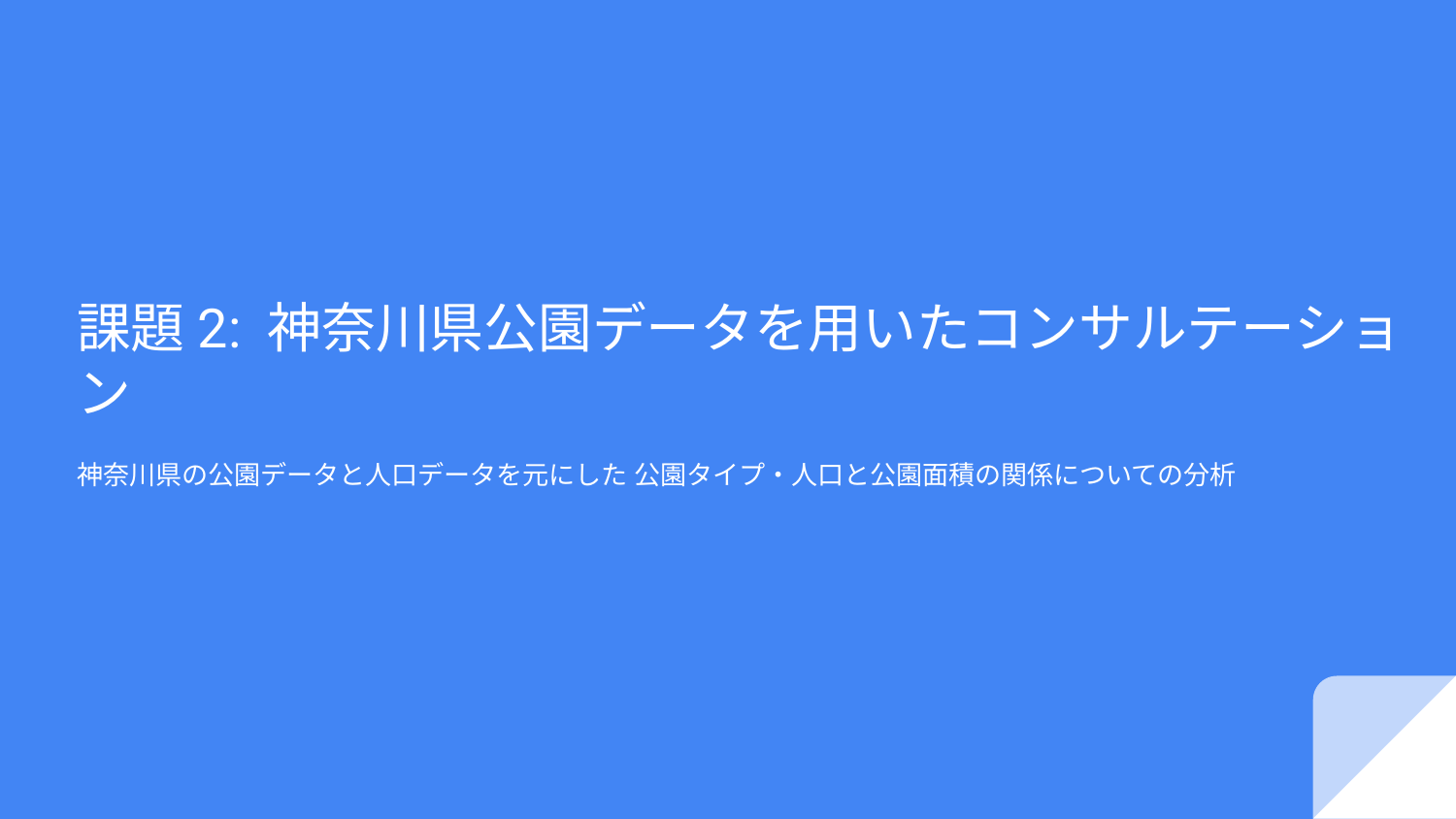

# 課題2: 神奈川県公園データを用いたコンサルテーション
神奈川県の公園データと人口データを元にした 公園タイプ・人口と公園面積の関係についての分析